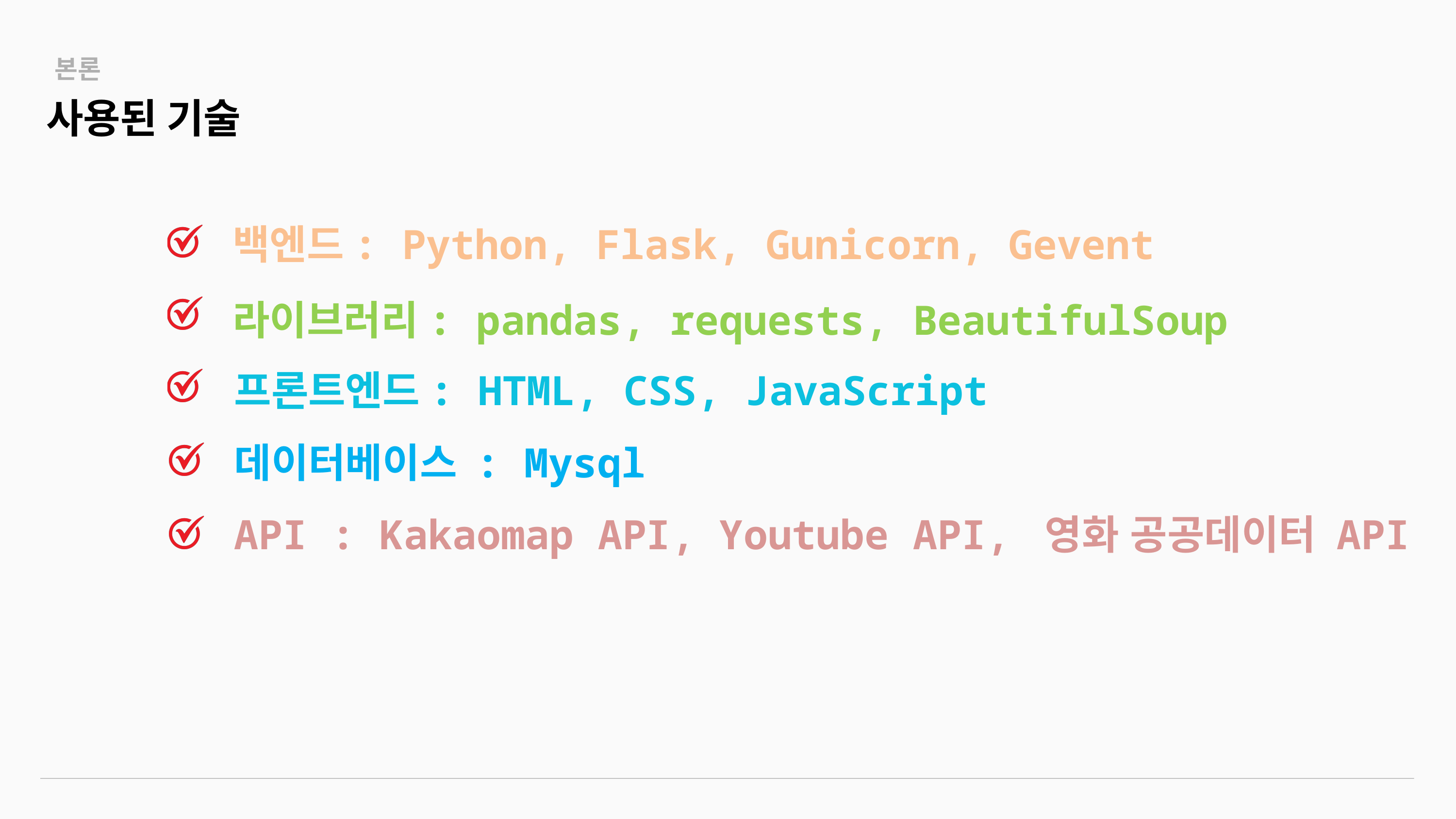

본론
사용된 기술
백엔드: Python, Flask, Gunicorn, Gevent

라이브러리: pandas, requests, BeautifulSoup

프론트엔드: HTML, CSS, JavaScript

데이터베이스 : Mysql

API : Kakaomap API, Youtube API, 영화 공공데이터 API